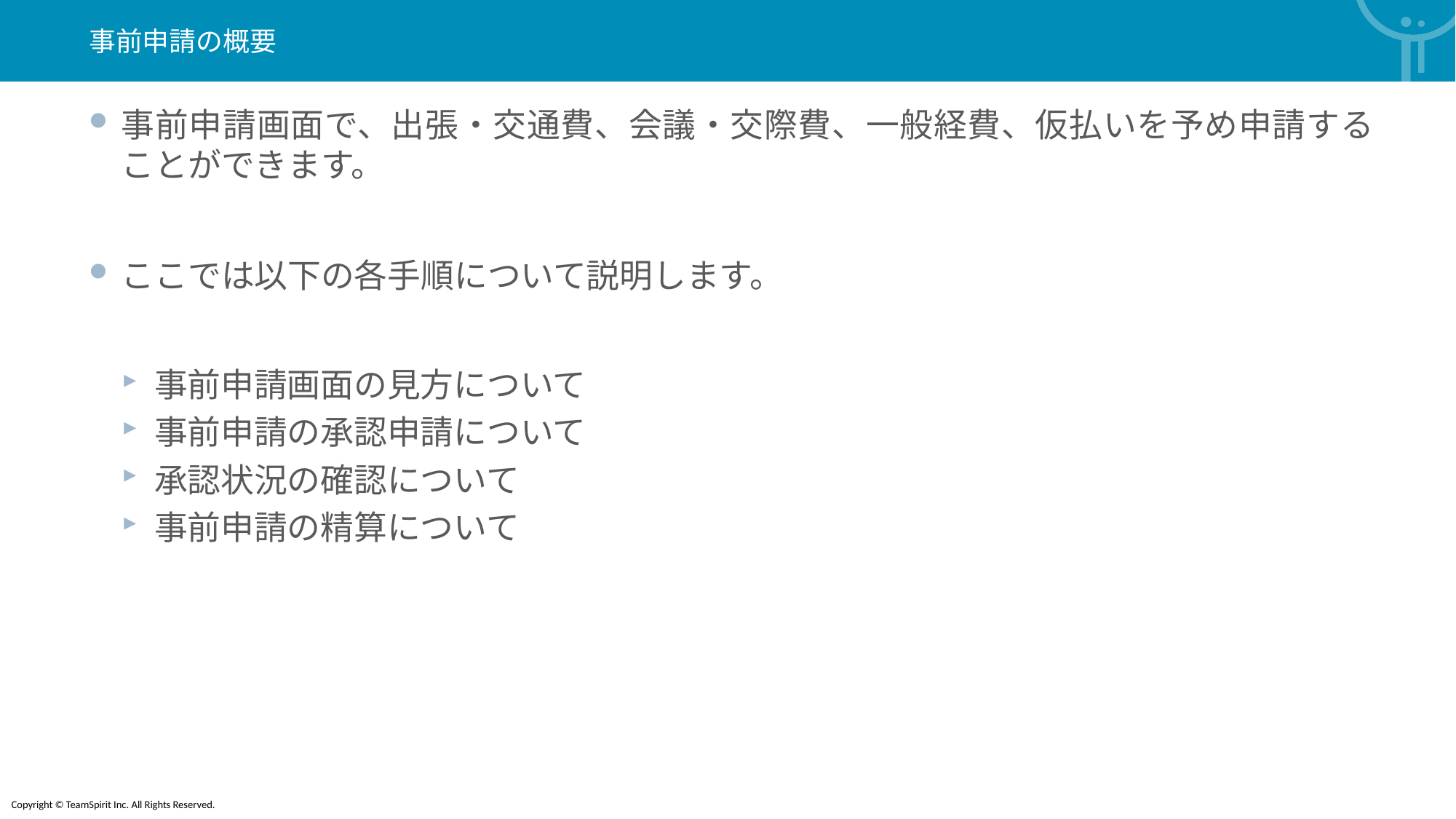

事前申請の概要
事前申請画面で、出張・交通費、会議・交際費、一般経費、仮払いを予め申請することができます。

ここでは以下の各手順について説明します。

事前申請画面の見方について
事前申請の承認申請について
承認状況の確認について
事前申請の精算について

34